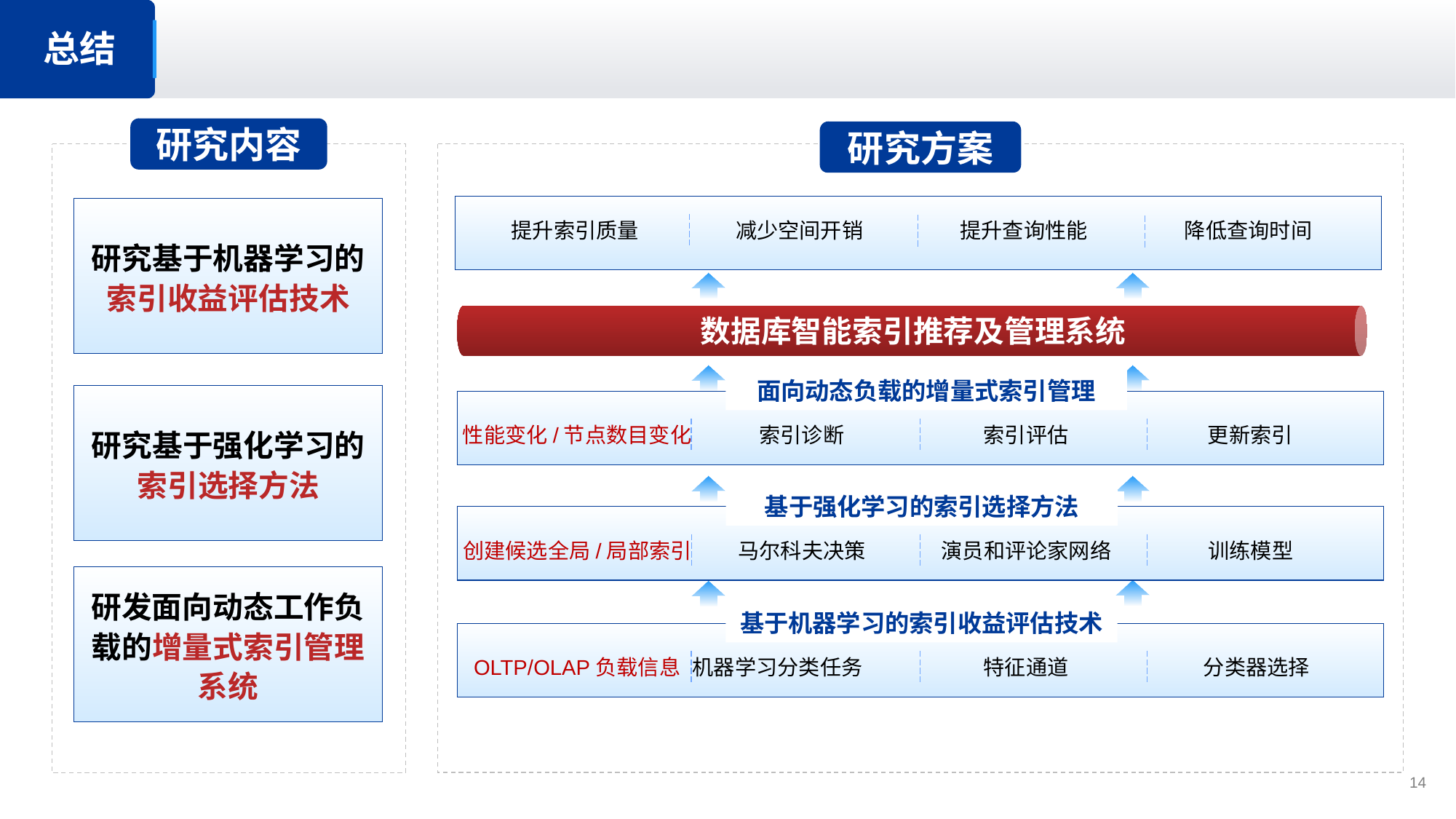

总结
研究内容
研究方案

提升索引质量
减少空间开销
提升查询性能
降低查询时间
研究基于机器学习的索引收益评估技术

数据库智能索引推荐及管理系统

面向动态负载的增量式索引管理

性能变化/节点数目变化
索引诊断
索引评估
更新索引
研究基于强化学习的索引选择方法

基于强化学习的索引选择方法

创建候选全局/局部索引
马尔科夫决策
演员和评论家网络
训练模型
研发面向动态工作负载的增量式索引管理系统

基于机器学习的索引收益评估技术

OLTP/OLAP负载信息
机器学习分类任务
特征通道
分类器选择